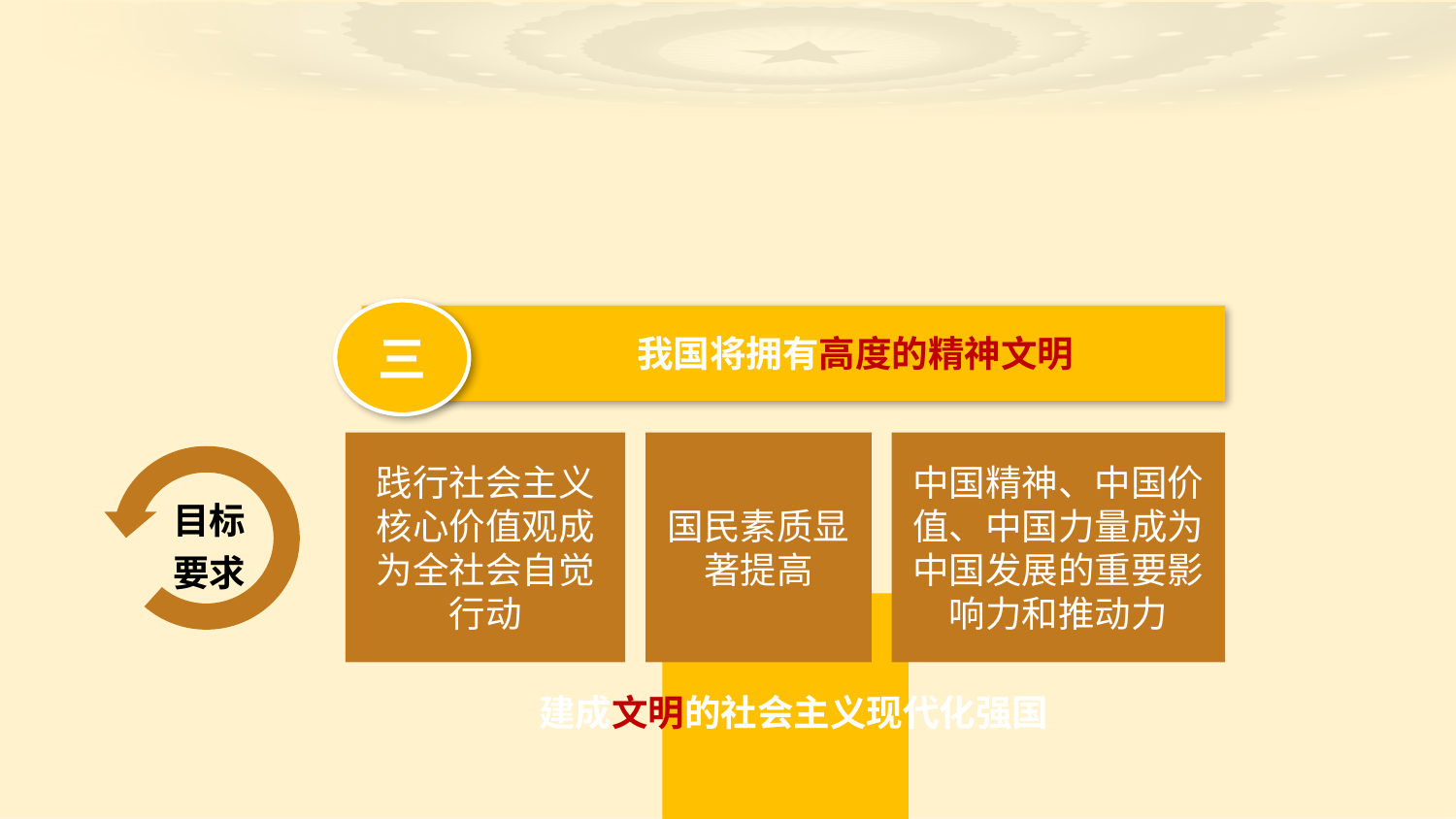

三
我国将拥有高度的精神文明
践行社会主义核心价值观成为全社会自觉行动
国民素质显著提高
中国精神、中国价值、中国力量成为中国发展的重要影响力和推动力

建成文明的社会主义现代化强国

目标
要求